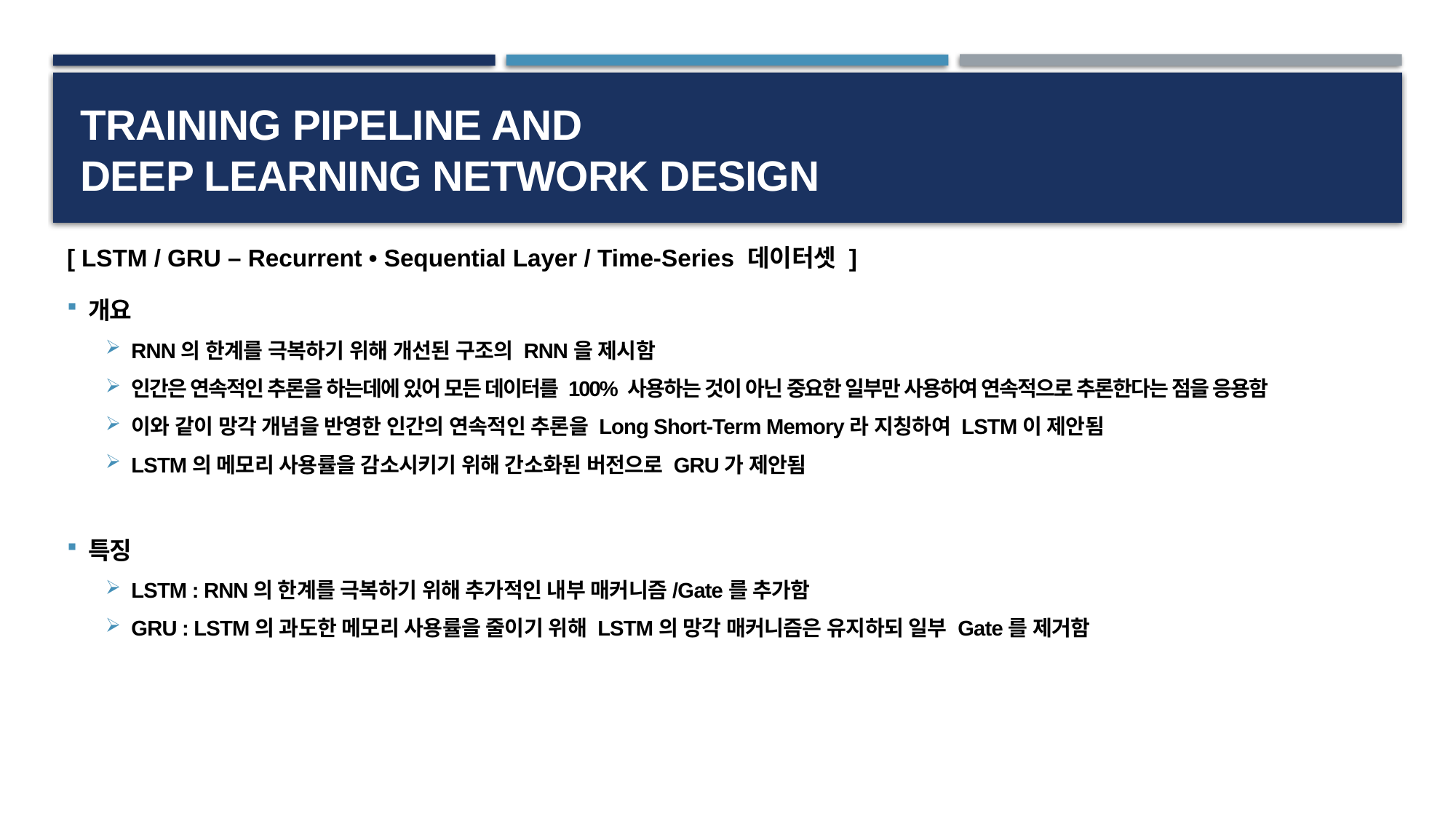

# Training PipeLine and Deep Learning Network Design
[ LSTM / GRU – Recurrent • Sequential Layer / Time-Series 데이터셋 ]
개요
RNN의 한계를 극복하기 위해 개선된 구조의 RNN을 제시함
인간은 연속적인 추론을 하는데에 있어 모든 데이터를 100% 사용하는 것이 아닌 중요한 일부만 사용하여 연속적으로 추론한다는 점을 응용함
이와 같이 망각 개념을 반영한 인간의 연속적인 추론을 Long Short-Term Memory라 지칭하여 LSTM이 제안됨
LSTM의 메모리 사용률을 감소시키기 위해 간소화된 버전으로 GRU가 제안됨

특징
LSTM : RNN의 한계를 극복하기 위해 추가적인 내부 매커니즘/Gate를 추가함
GRU : LSTM의 과도한 메모리 사용률을 줄이기 위해 LSTM의 망각 매커니즘은 유지하되 일부 Gate를 제거함